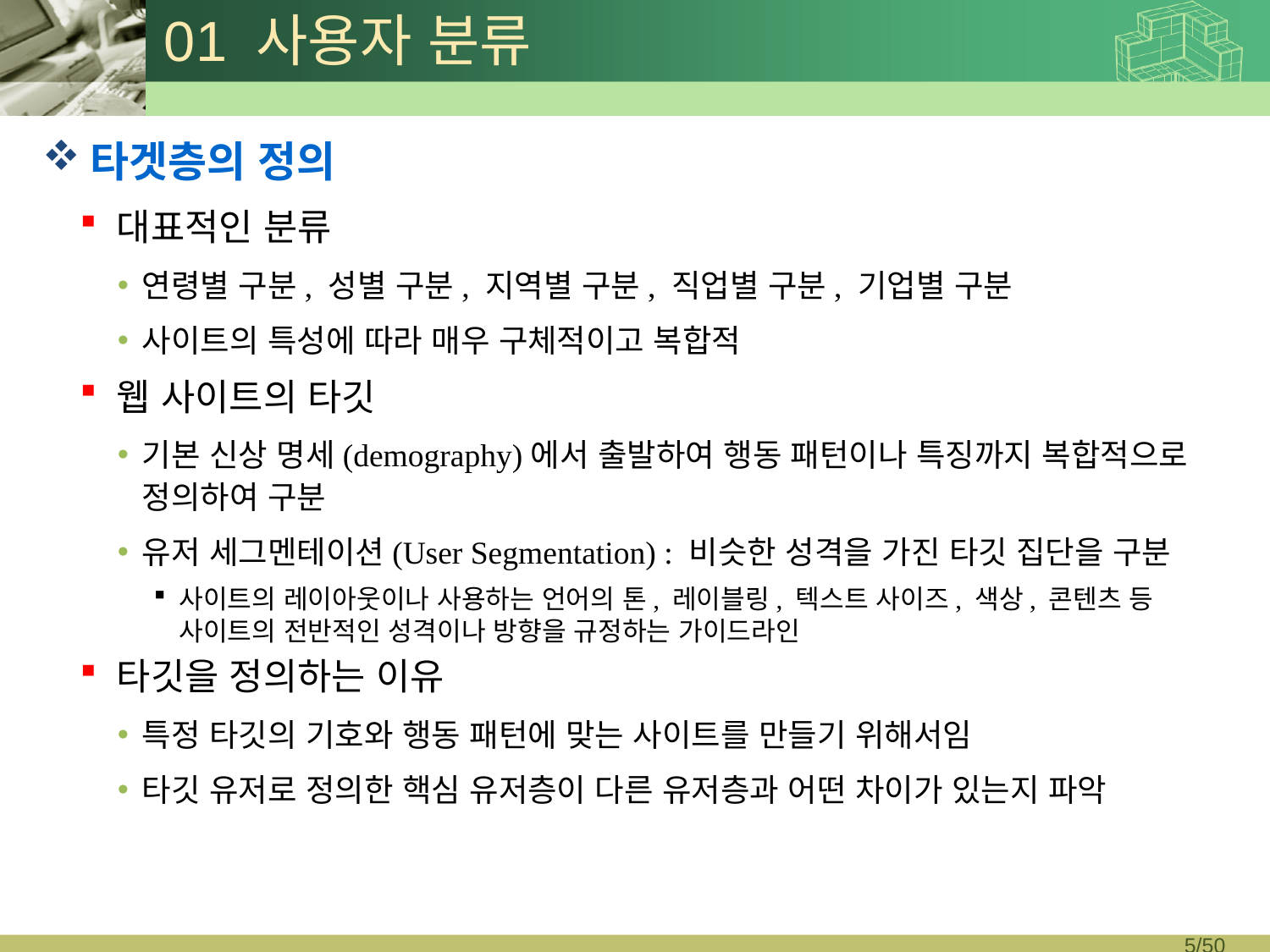

# 01 사용자 분류
타겟층의 정의
대표적인 분류
연령별 구분, 성별 구분, 지역별 구분, 직업별 구분, 기업별 구분
사이트의 특성에 따라 매우 구체적이고 복합적
웹 사이트의 타깃
기본 신상 명세(demography)에서 출발하여 행동 패턴이나 특징까지 복합적으로 정의하여 구분
유저 세그멘테이션(User Segmentation) : 비슷한 성격을 가진 타깃 집단을 구분
사이트의 레이아웃이나 사용하는 언어의 톤, 레이블링, 텍스트 사이즈, 색상, 콘텐츠 등
사이트의 전반적인 성격이나 방향을 규정하는 가이드라인
타깃을 정의하는 이유
특정 타깃의 기호와 행동 패턴에 맞는 사이트를 만들기 위해서임
타깃 유저로 정의한 핵심 유저층이 다른 유저층과 어떤 차이가 있는지 파악